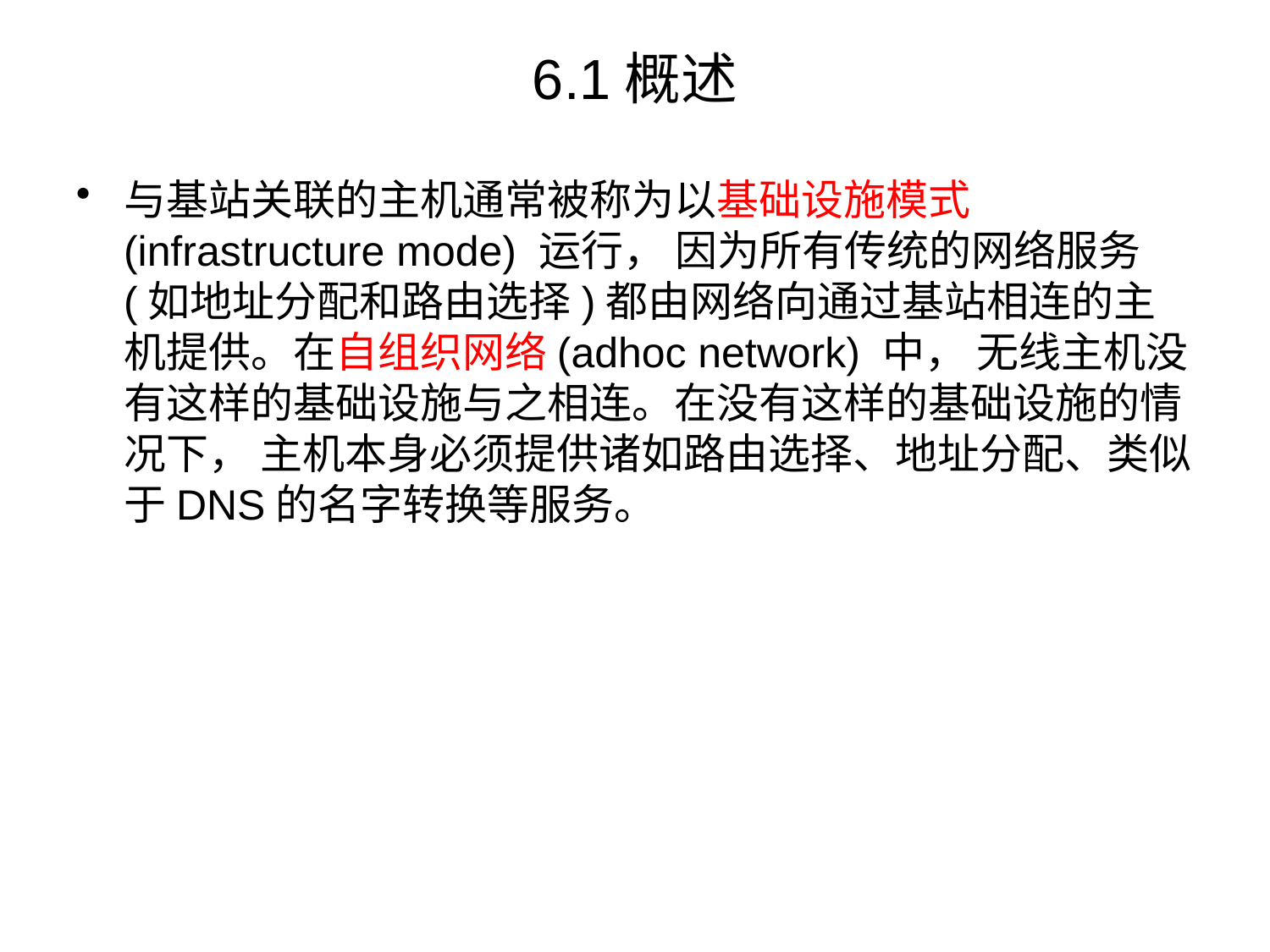

# 6.1概述
与基站关联的主机通常被称为以基础设施模式(infrastructure mode) 运行， 因为所有传统的网络服务(如地址分配和路由选择)都由网络向通过基站相连的主机提供。在自组织网络(adhoc network) 中， 无线主机没有这样的基础设施与之相连。在没有这样的基础设施的情况下， 主机本身必须提供诸如路由选择、地址分配、类似于DNS的名字转换等服务。